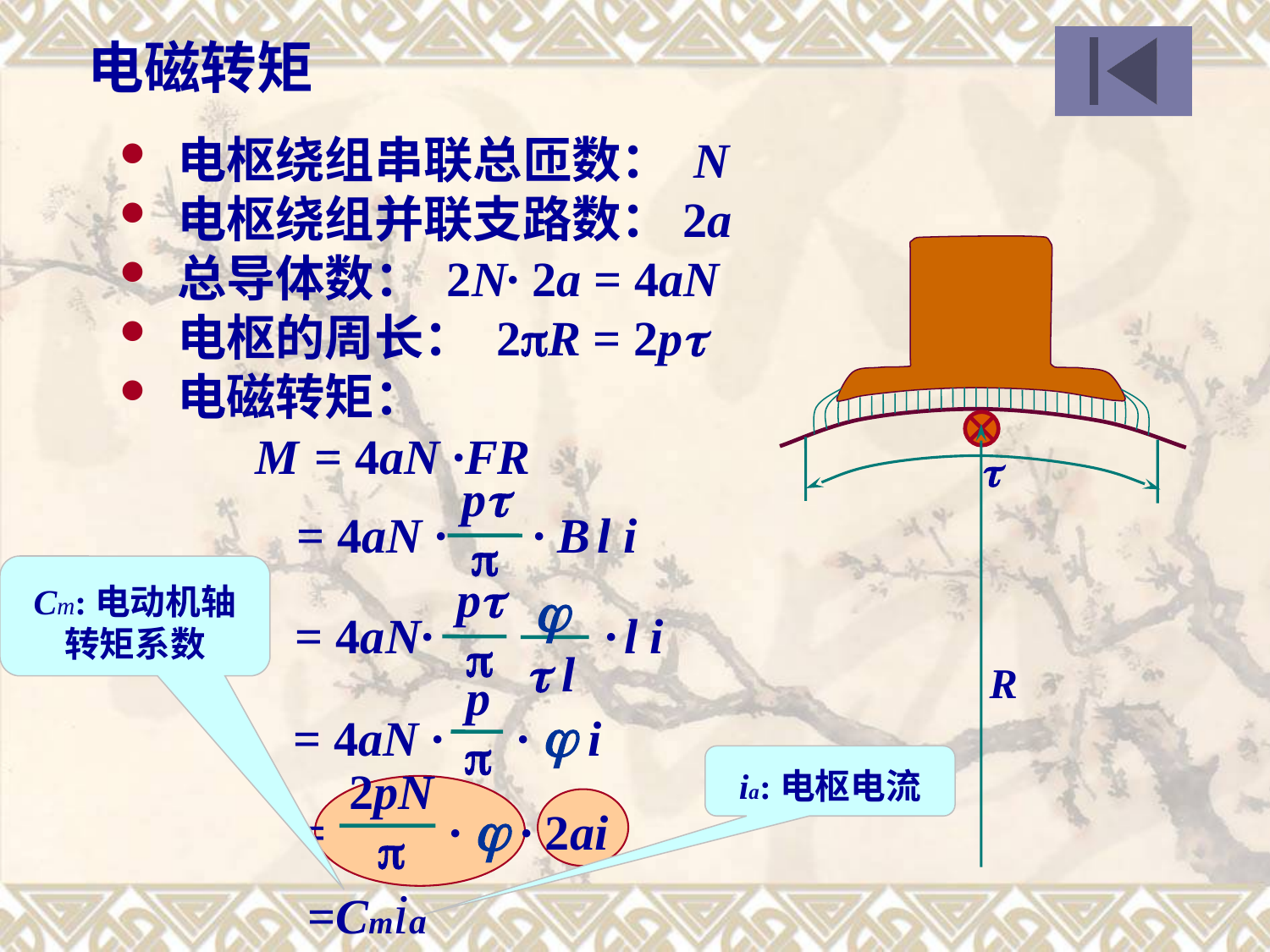

电磁转矩

 电枢绕组串联总匝数： N
 电枢绕组并联支路数：2a
 总导体数： 2N· 2a = 4aN
 电枢的周长： 2πR = 2pτ
 电磁转矩：
           M  = 4aN ·FR

R

τ

 pτ
π
= 4aN ·       · B l i

Cm:电动机轴转矩系数
 pτ
π
ϕ
τ l
= 4aN·              · l i

 p
π
= 4aN ·      · ϕ i

ia:电枢电流
 2pN
π
=          · ϕ · 2ai

105
=Cmia